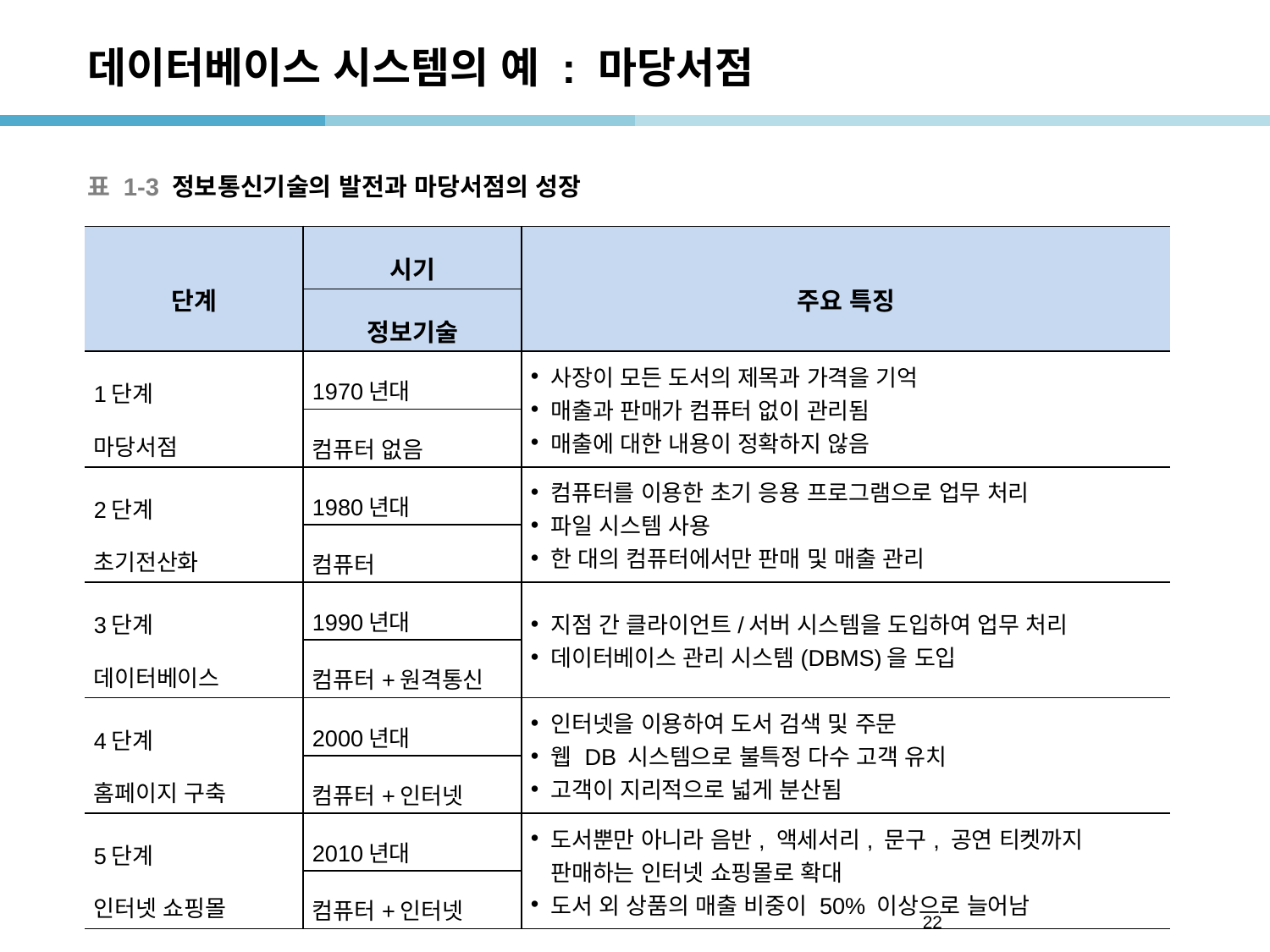

# 데이터베이스 시스템의 예 : 마당서점
표 1-3 정보통신기술의 발전과 마당서점의 성장
| 단계 | 시기 | 주요 특징 |
| --- | --- | --- |
|  | 정보기술 |  |
| 1단계 마당서점 | 1970년대 | 사장이 모든 도서의 제목과 가격을 기억 매출과 판매가 컴퓨터 없이 관리됨 매출에 대한 내용이 정확하지 않음 |
|  | 컴퓨터 없음 |  |
| 2단계 초기전산화 | 1980년대 | 컴퓨터를 이용한 초기 응용 프로그램으로 업무 처리 파일 시스템 사용 한 대의 컴퓨터에서만 판매 및 매출 관리 |
|  | 컴퓨터 |  |
| 3단계 데이터베이스 | 1990년대 | 지점 간 클라이언트/서버 시스템을 도입하여 업무 처리 데이터베이스 관리 시스템(DBMS)을 도입 |
|  | 컴퓨터+원격통신 |  |
| 4단계 홈페이지 구축 | 2000년대 | 인터넷을 이용하여 도서 검색 및 주문 웹 DB 시스템으로 불특정 다수 고객 유치 고객이 지리적으로 넓게 분산됨 |
|  | 컴퓨터+인터넷 |  |
| 5단계 인터넷 쇼핑몰 | 2010년대 | 도서뿐만 아니라 음반, 액세서리, 문구, 공연 티켓까지 판매하는 인터넷 쇼핑몰로 확대 도서 외 상품의 매출 비중이 50% 이상으로 늘어남 |
|  | 컴퓨터+인터넷 |  |
22